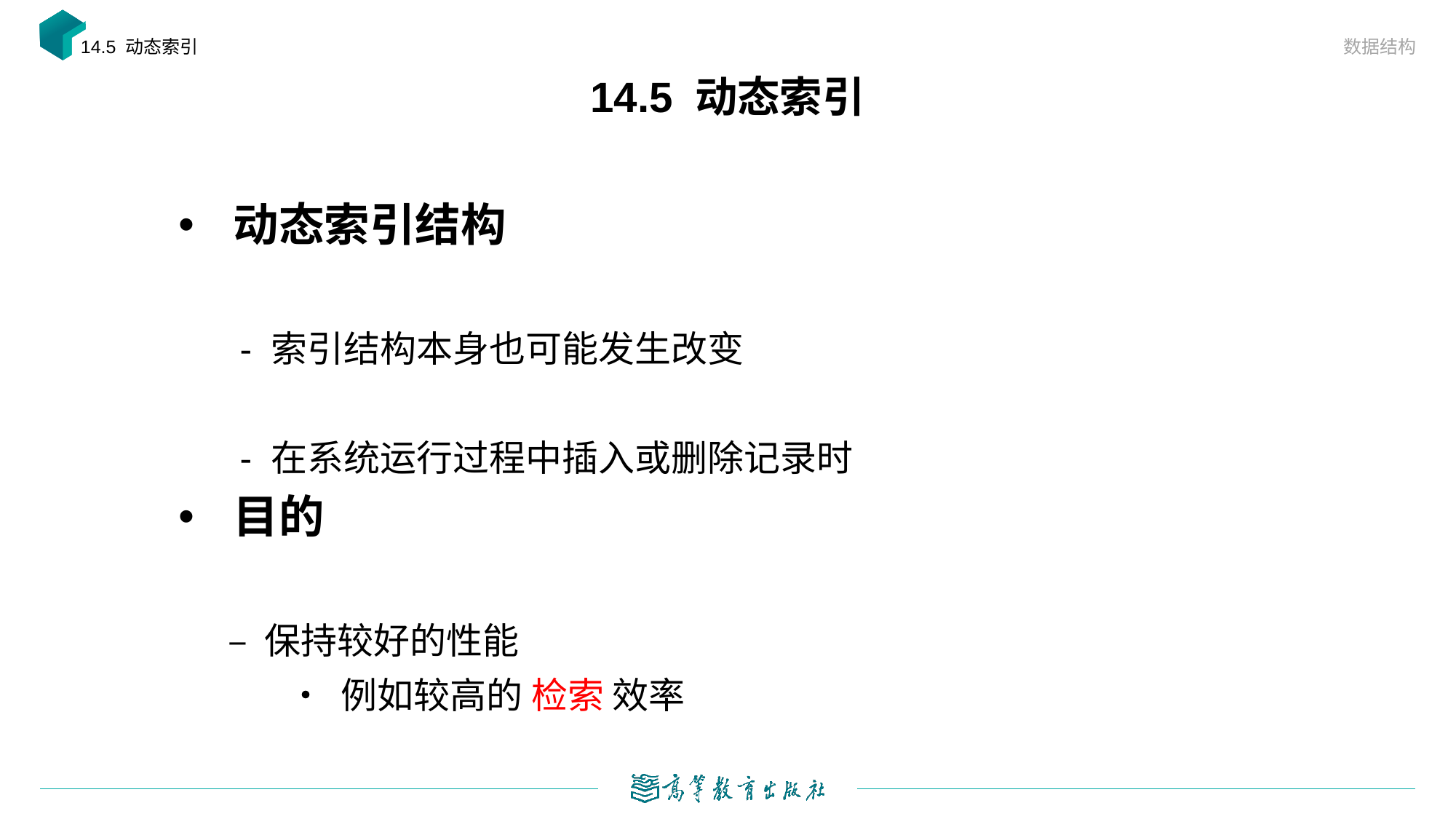

数据结构
14.5 动态索引
# 14.5 动态索引
动态索引结构

      - 索引结构本身也可能发生改变

      - 在系统运行过程中插入或删除记录时
目的

      – 保持较好的性能
	• 例如较高的 检索 效率